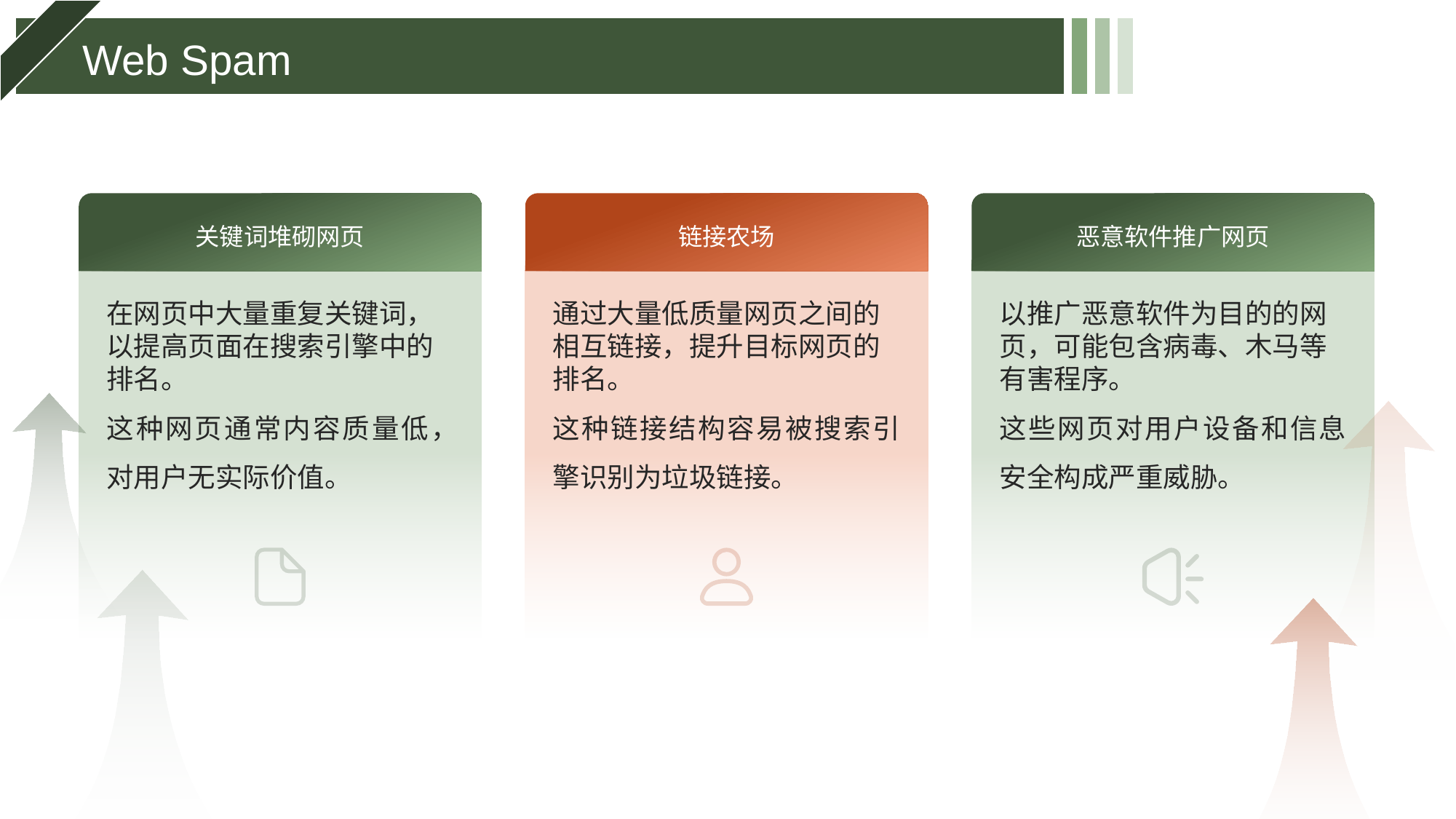

Web Spam
关键词堆砌网页
链接农场
恶意软件推广网页

通过大量低质量网页之间的相互链接，提升目标网页的排名。
这种链接结构容易被搜索引擎识别为垃圾链接。
以推广恶意软件为目的的网页，可能包含病毒、木马等有害程序。
这些网页对用户设备和信息安全构成严重威胁。
在网页中大量重复关键词，以提高页面在搜索引擎中的排名。
这种网页通常内容质量低，对用户无实际价值。